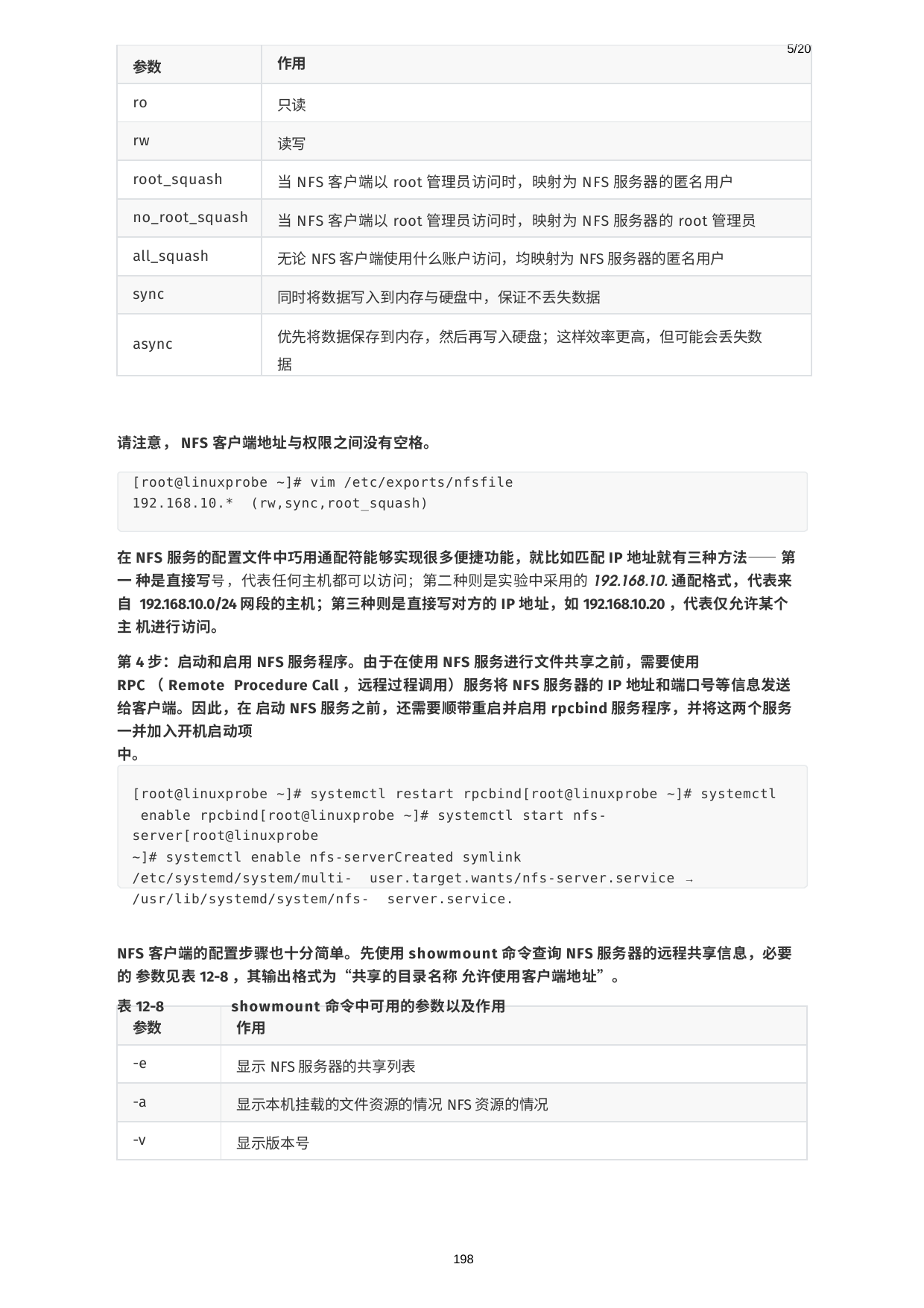

| 参数 | 5/20 作用 |
| --- | --- |
| ro | 只读 |
| rw | 读写 |
| root\_squash | 当NFS客户端以root管理员访问时，映射为NFS服务器的匿名用户 |
| no\_root\_squash | 当NFS客户端以root管理员访问时，映射为NFS服务器的root管理员 |
| all\_squash | 无论NFS客户端使用什么账户访问，均映射为NFS服务器的匿名用户 |
| sync | 同时将数据写入到内存与硬盘中，保证不丢失数据 |
| async | 优先将数据保存到内存，然后再写入硬盘；这样效率更高，但可能会丢失数 据 |
请注意，NFS客户端地址与权限之间没有空格。

[root@linuxprobe ~]# vim /etc/exports/nfsfile 192.168.10.*  (rw,sync,root_squash)

在NFS服务的配置文件中巧用通配符能够实现很多便捷功能，就比如匹配IP地址就有三种方法——第一 种是直接写号，代表任何主机都可以访问；第二种则是实验中采用的192.168.10.通配格式，代表来自 192.168.10.0/24网段的主机；第三种则是直接写对方的IP地址，如192.168.10.20，代表仅允许某个主 机进行访问。
第4步：启动和启用NFS服务程序。由于在使用NFS服务进行文件共享之前，需要使用RPC（Remote  Procedure Call，远程过程调用）服务将NFS服务器的IP地址和端口号等信息发送给客户端。因此，在 启动NFS服务之前，还需要顺带重启并启用rpcbind服务程序，并将这两个服务一并加入开机启动项
中。

[root@linuxprobe ~]# systemctl restart rpcbind[root@linuxprobe ~]# systemctl  enable rpcbind[root@linuxprobe ~]# systemctl start nfs-server[root@linuxprobe
~]# systemctl enable nfs-serverCreated symlink /etc/systemd/system/multi-  user.target.wants/nfs-server.service →  /usr/lib/systemd/system/nfs-  server.service.

NFS客户端的配置步骤也十分简单。先使用showmount命令查询NFS服务器的远程共享信息，必要的 参数见表12-8，其输出格式为“共享的目录名称 允许使用客户端地址”。

表12-8	showmount命令中可用的参数以及作用

| 参数 | 作用 |
| --- | --- |
| -e | 显示NFS服务器的共享列表 |
| -a | 显示本机挂载的文件资源的情况NFS资源的情况 |
| -v | 显示版本号 |
198